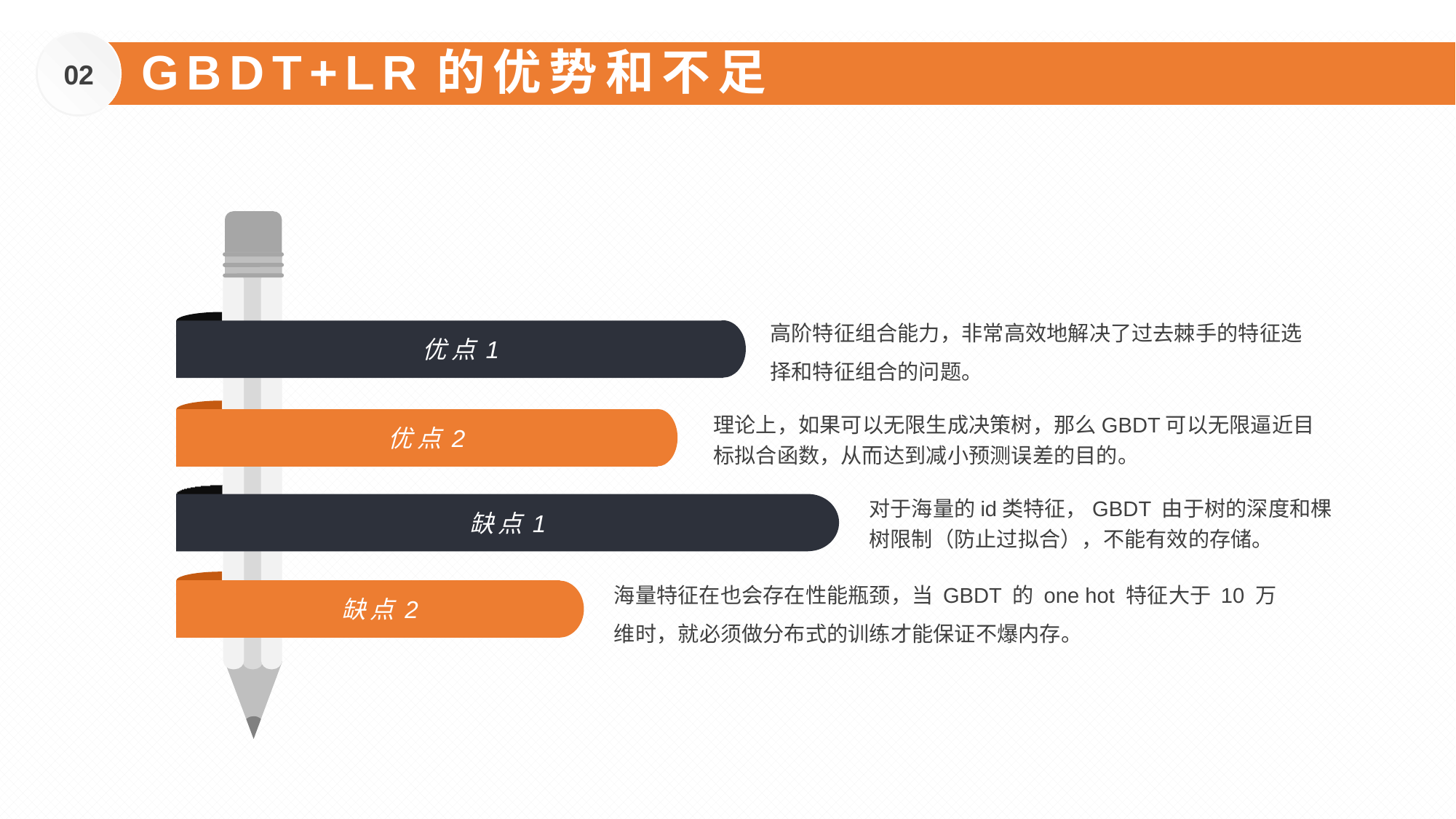

02
GBDT+LR的优势和不足

优点1
高阶特征组合能力，非常高效地解决了过去棘手的特征选择和特征组合的问题。

优点2
理论上，如果可以无限生成决策树，那么GBDT可以无限逼近目标拟合函数，从而达到减小预测误差的目的。

缺点1
对于海量的id类特征，GBDT 由于树的深度和棵树限制（防止过拟合），不能有效的存储。

缺点2
海量特征在也会存在性能瓶颈，当 GBDT 的 one hot 特征大于 10 万维时，就必须做分布式的训练才能保证不爆内存。